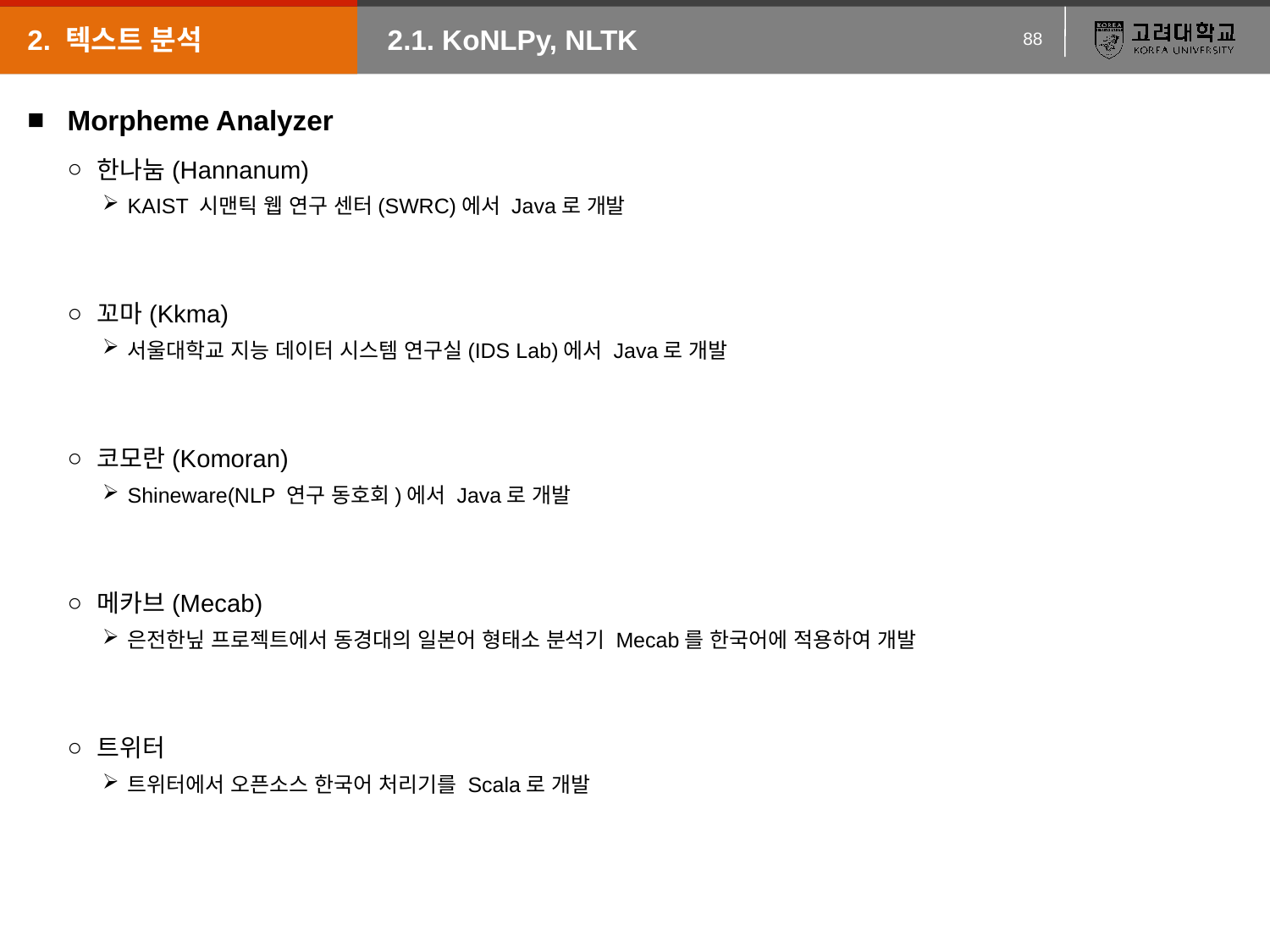

2. 텍스트 분석
2.1. KoNLPy, NLTK
Morpheme Analyzer
한나눔(Hannanum)
KAIST 시맨틱 웹 연구 센터(SWRC)에서 Java로 개발

꼬마(Kkma)
서울대학교 지능 데이터 시스템 연구실(IDS Lab)에서 Java로 개발

코모란(Komoran)
Shineware(NLP 연구 동호회)에서 Java로 개발

메카브(Mecab)
은전한닢 프로젝트에서 동경대의 일본어 형태소 분석기 Mecab를 한국어에 적용하여 개발

트위터
트위터에서 오픈소스 한국어 처리기를 Scala로 개발